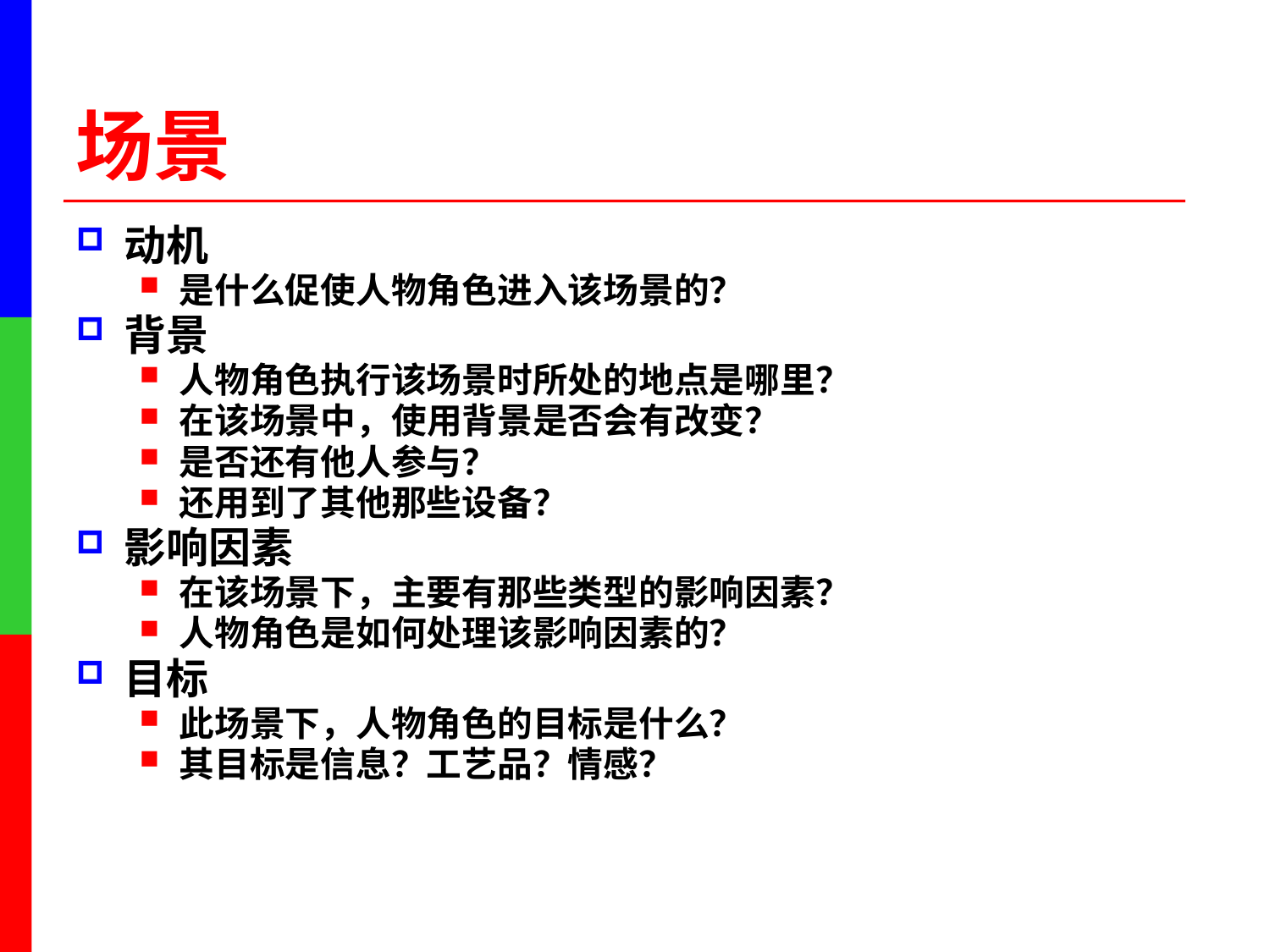

# 场景
动机
是什么促使人物角色进入该场景的？
背景
人物角色执行该场景时所处的地点是哪里？
在该场景中，使用背景是否会有改变？
是否还有他人参与？
还用到了其他那些设备？
影响因素
在该场景下，主要有那些类型的影响因素？
人物角色是如何处理该影响因素的？
目标
此场景下，人物角色的目标是什么？
其目标是信息？工艺品？情感？